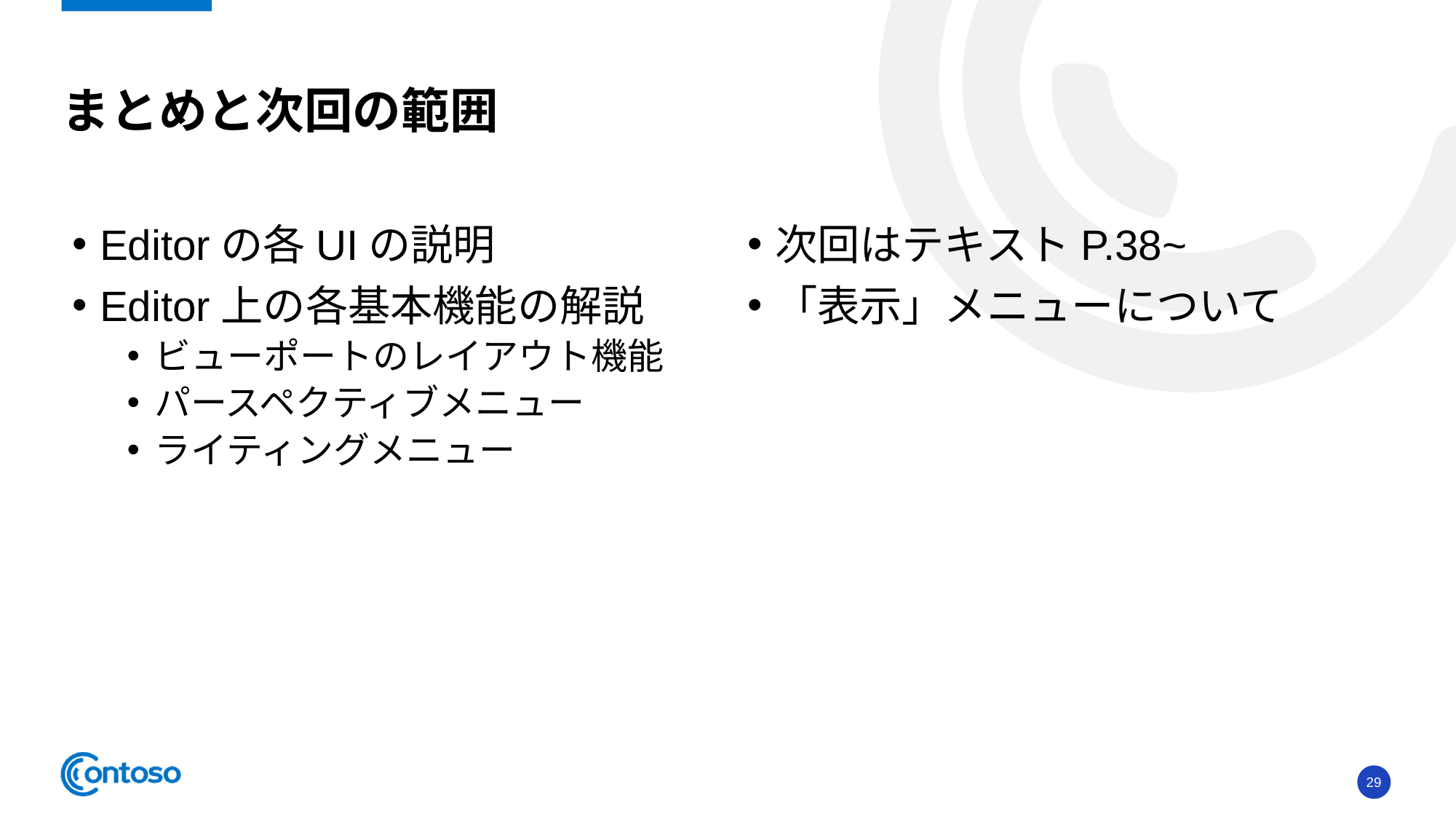

# まとめと次回の範囲
Editorの各UIの説明
Editor上の各基本機能の解説
ビューポートのレイアウト機能
パースペクティブメニュー
ライティングメニュー

次回はテキストP.38~
「表示」メニューについて
29